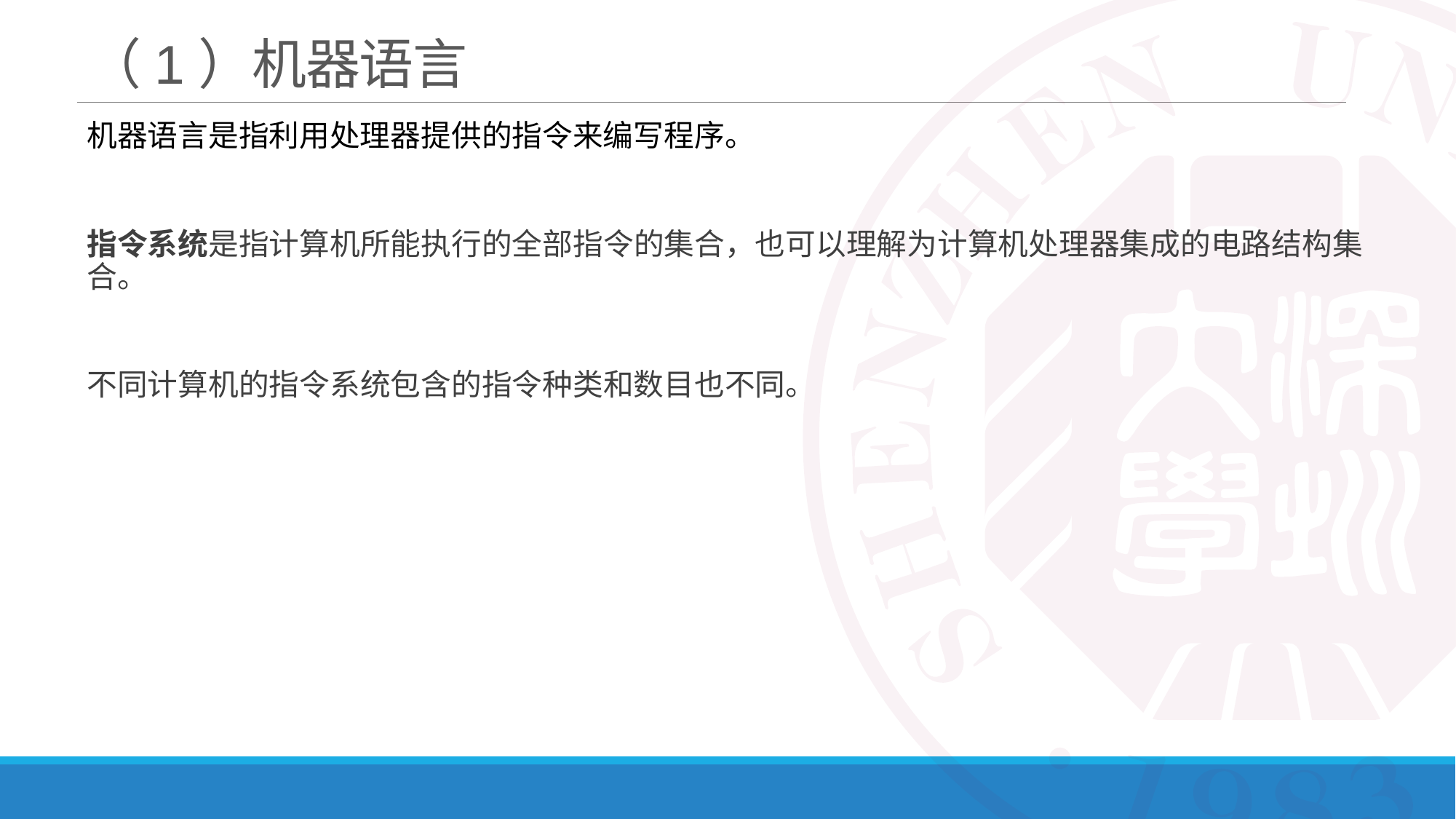

# （1）机器语言
机器语言是指利用处理器提供的指令来编写程序。

指令系统是指计算机所能执行的全部指令的集合，也可以理解为计算机处理器集成的电路结构集合。

不同计算机的指令系统包含的指令种类和数目也不同。